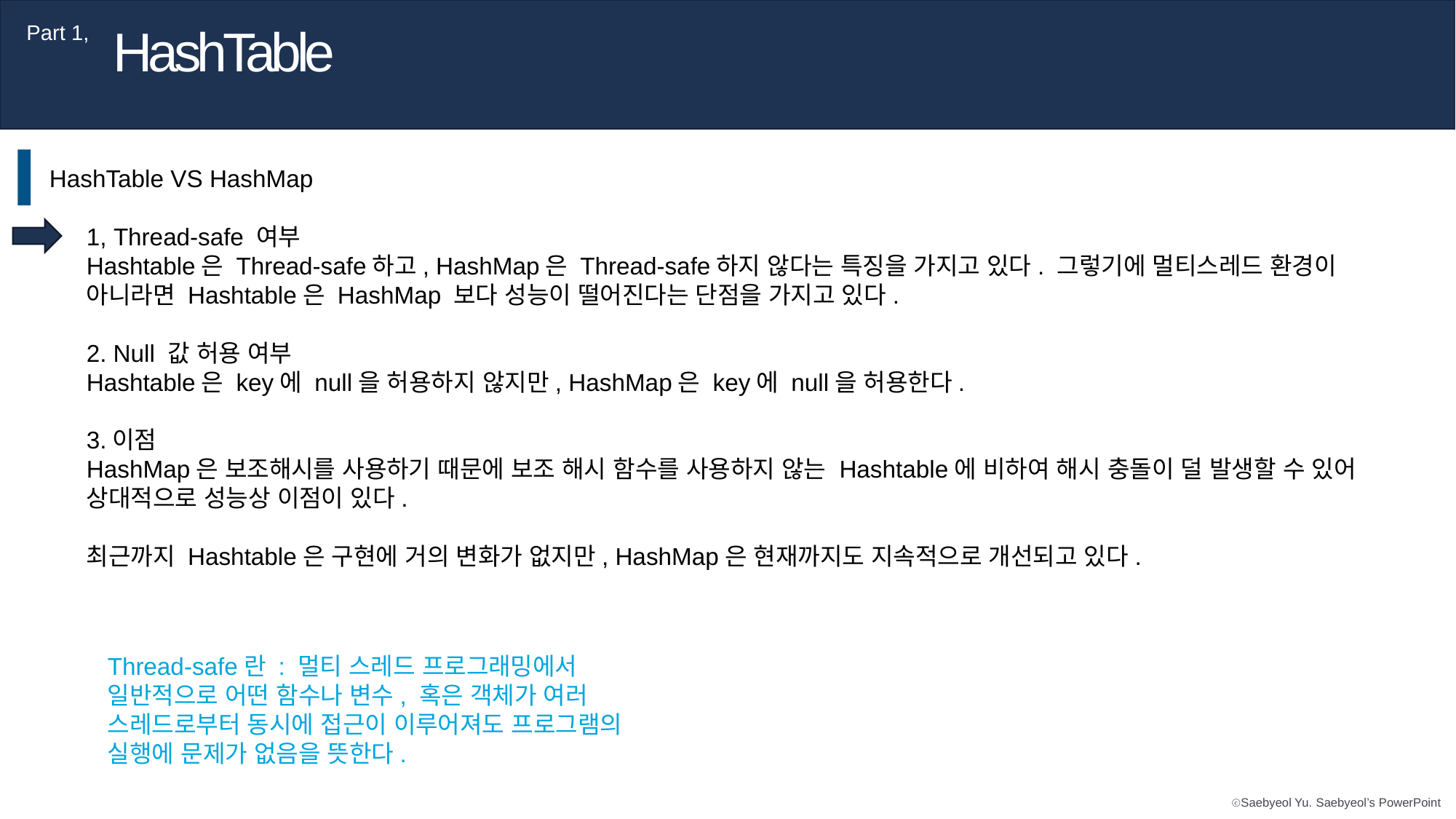

HashTable
Part 1,

HashTable VS HashMap
1, Thread-safe 여부
Hashtable은 Thread-safe하고, HashMap은 Thread-safe하지 않다는 특징을 가지고 있다. 그렇기에 멀티스레드 환경이 아니라면 Hashtable은 HashMap 보다 성능이 떨어진다는 단점을 가지고 있다.

2. Null 값 허용 여부
Hashtable은 key에 null을 허용하지 않지만, HashMap은 key에 null을 허용한다.

3.이점
HashMap은 보조해시를 사용하기 때문에 보조 해시 함수를 사용하지 않는 Hashtable에 비하여 해시 충돌이 덜 발생할 수 있어 상대적으로 성능상 이점이 있다.

최근까지 Hashtable은 구현에 거의 변화가 없지만, HashMap은 현재까지도 지속적으로 개선되고 있다.

Thread-safe란 : 멀티 스레드 프로그래밍에서 일반적으로 어떤 함수나 변수, 혹은 객체가 여러 스레드로부터 동시에 접근이 이루어져도 프로그램의 실행에 문제가 없음을 뜻한다.